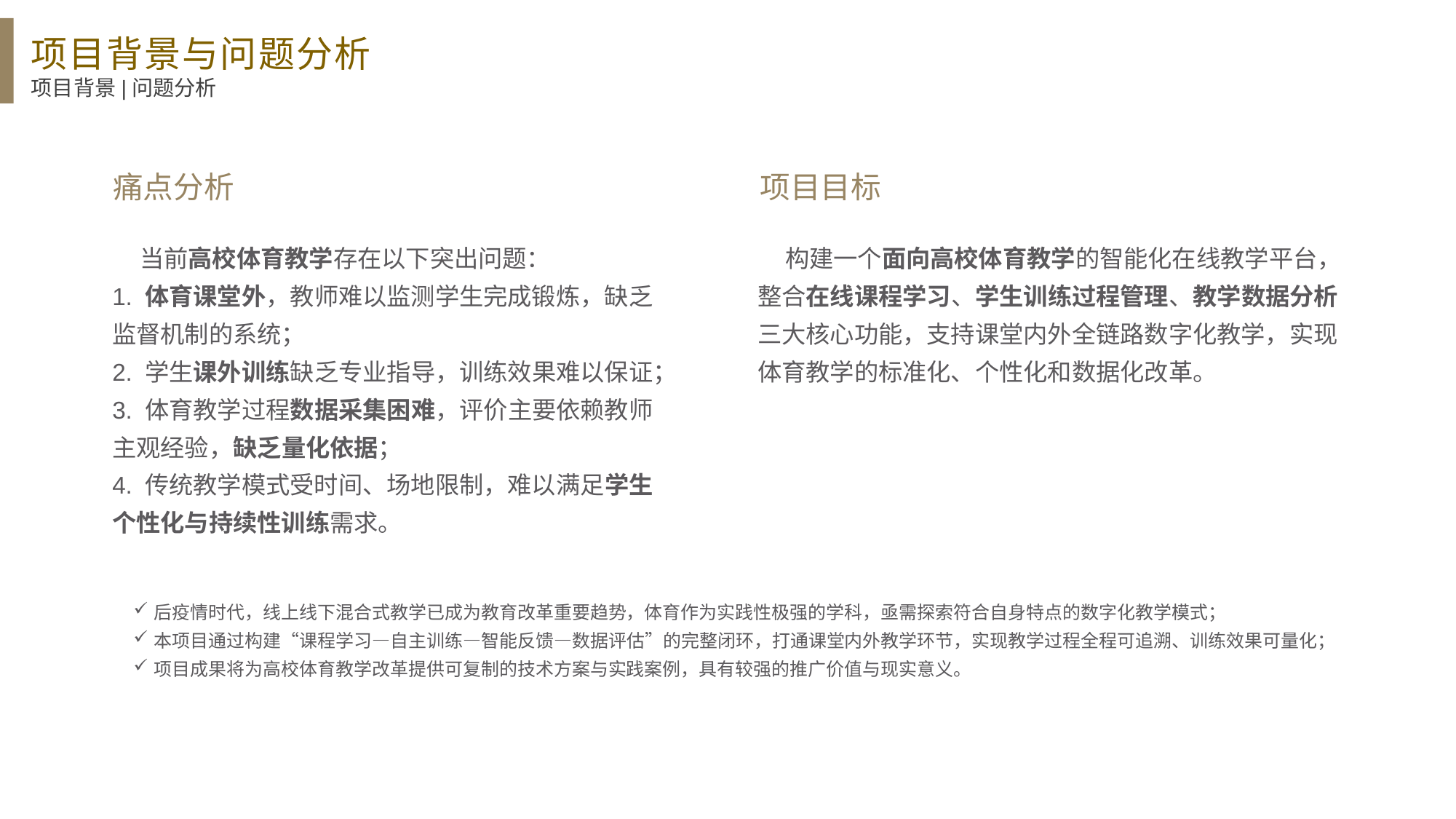

项目背景与问题分析

项目背景|问题分析
痛点分析
项目目标
    当前高校体育教学存在以下突出问题：
1. 体育课堂外，教师难以监测学生完成锻炼，缺乏监督机制的系统；
2. 学生课外训练缺乏专业指导，训练效果难以保证；
3. 体育教学过程数据采集困难，评价主要依赖教师主观经验，缺乏量化依据；
4. 传统教学模式受时间、场地限制，难以满足学生个性化与持续性训练需求。
    构建一个面向高校体育教学的智能化在线教学平台，整合在线课程学习、学生训练过程管理、教学数据分析三大核心功能，支持课堂内外全链路数字化教学，实现体育教学的标准化、个性化和数据化改革。
后疫情时代，线上线下混合式教学已成为教育改革重要趋势，体育作为实践性极强的学科，亟需探索符合自身特点的数字化教学模式；
本项目通过构建“课程学习—自主训练—智能反馈—数据评估”的完整闭环，打通课堂内外教学环节，实现教学过程全程可追溯、训练效果可量化；
项目成果将为高校体育教学改革提供可复制的技术方案与实践案例，具有较强的推广价值与现实意义。